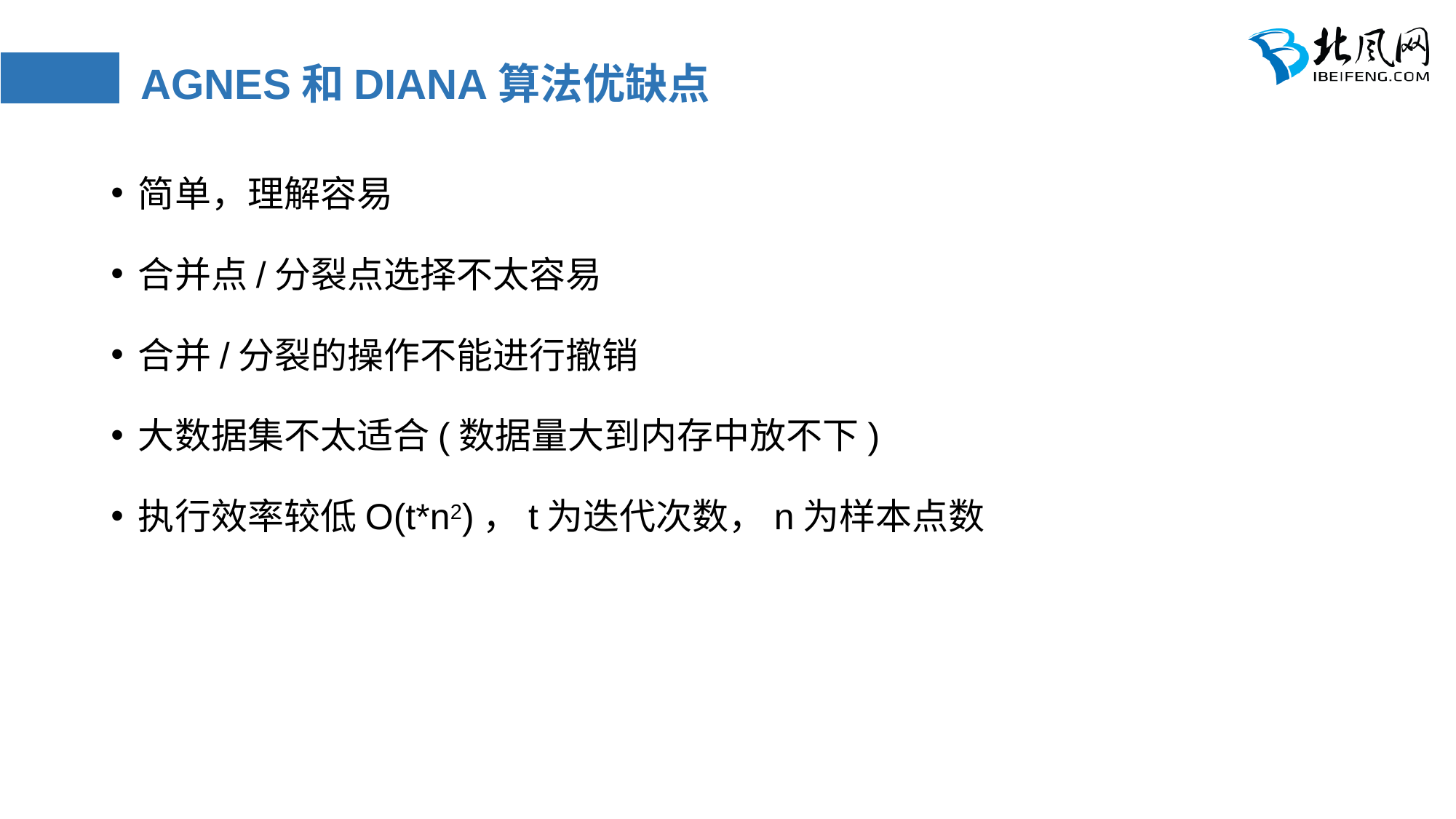

# AGNES和DIANA算法优缺点
简单，理解容易
合并点/分裂点选择不太容易
合并/分裂的操作不能进行撤销
大数据集不太适合(数据量大到内存中放不下)
执行效率较低O(t*n2)，t为迭代次数，n为样本点数